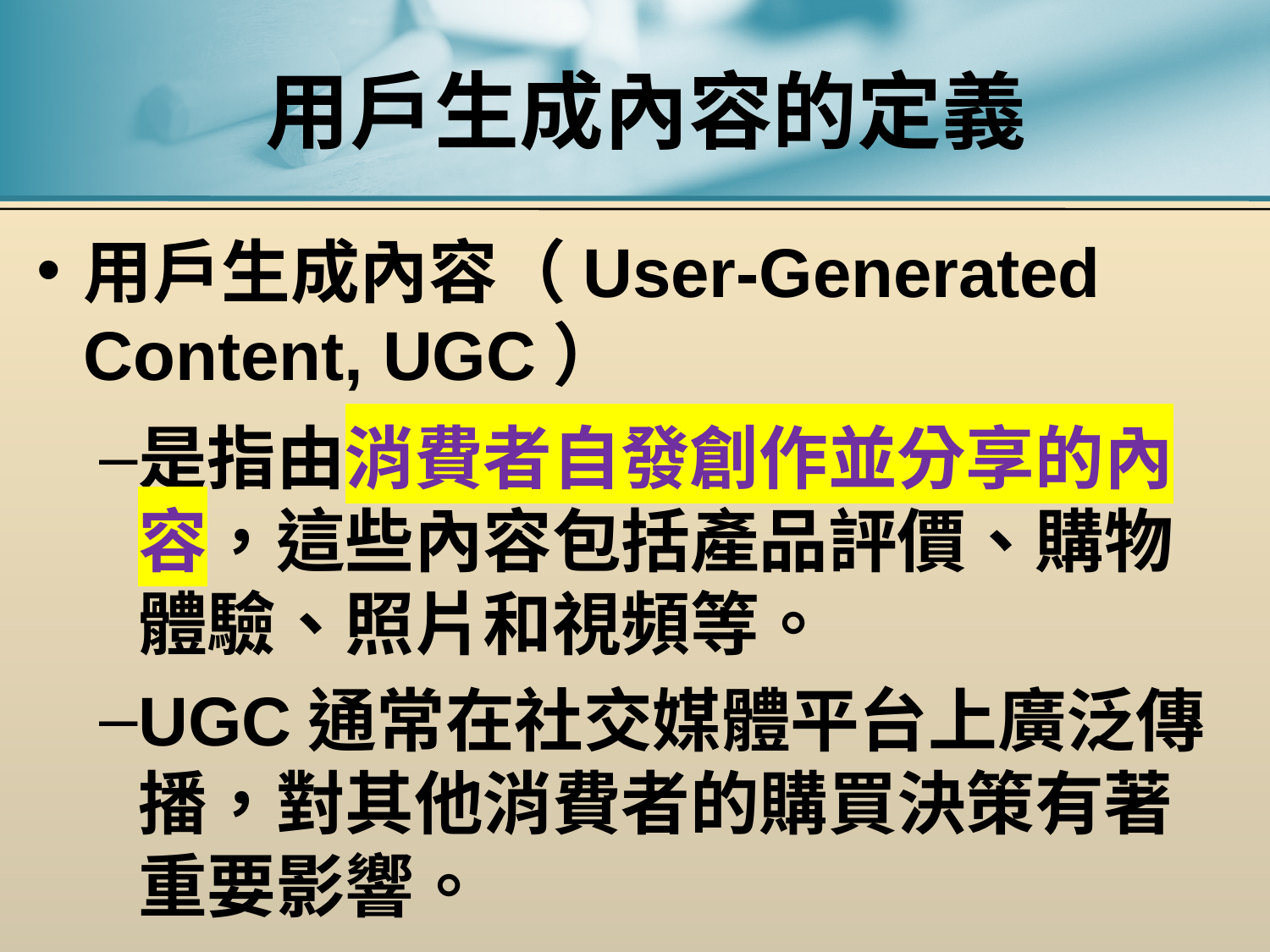

# 用戶生成內容的定義
用戶生成內容（User-Generated Content, UGC）
是指由消費者自發創作並分享的內容，這些內容包括產品評價、購物體驗、照片和視頻等。
UGC通常在社交媒體平台上廣泛傳播，對其他消費者的購買決策有著重要影響。